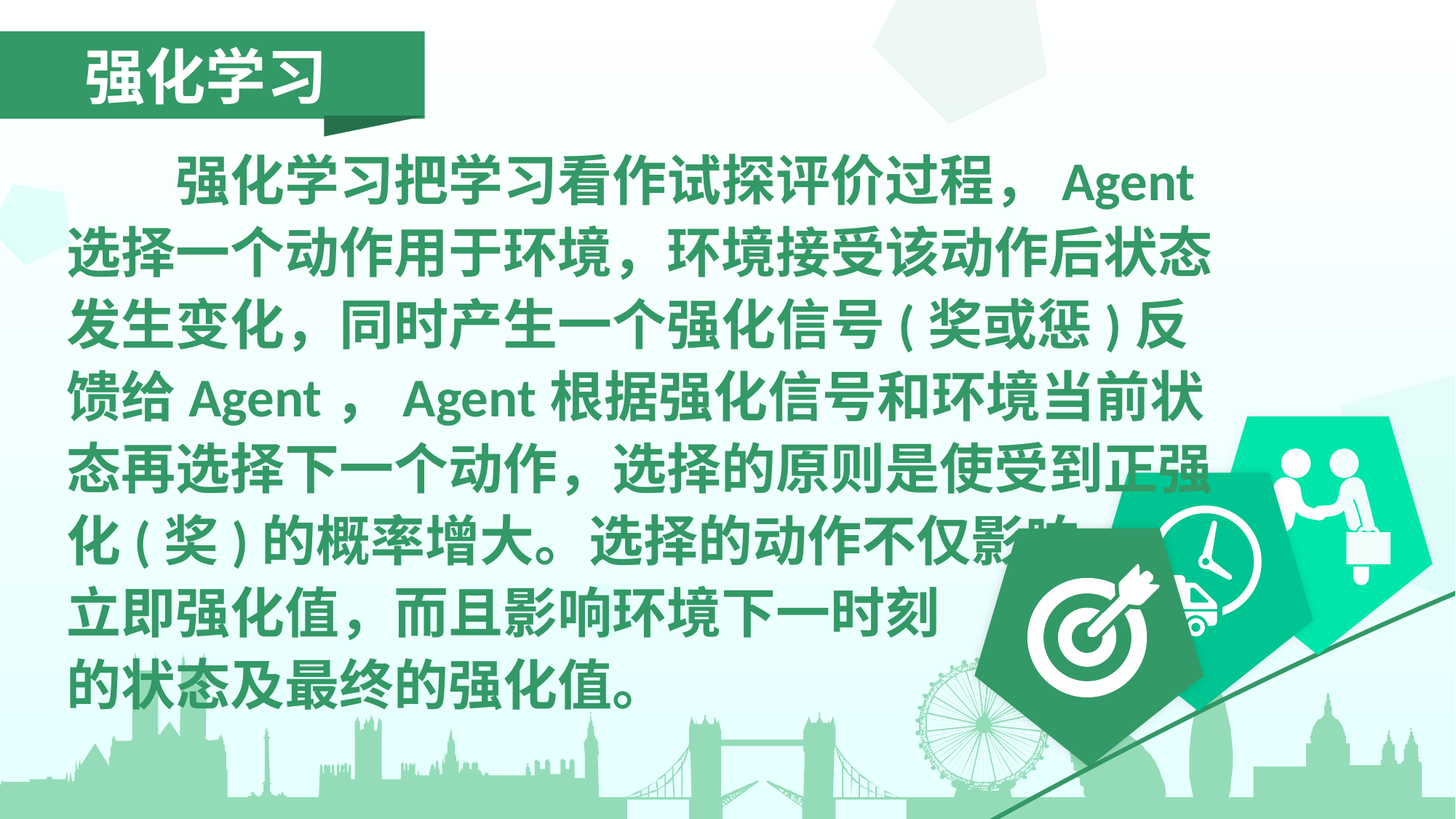

强化学习

	强化学习把学习看作试探评价过程，Agent选择一个动作用于环境，环境接受该动作后状态发生变化，同时产生一个强化信号(奖或惩)反馈给Agent，Agent根据强化信号和环境当前状态再选择下一个动作，选择的原则是使受到正强化(奖)的概率增大。选择的动作不仅影响
立即强化值，而且影响环境下一时刻
的状态及最终的强化值。